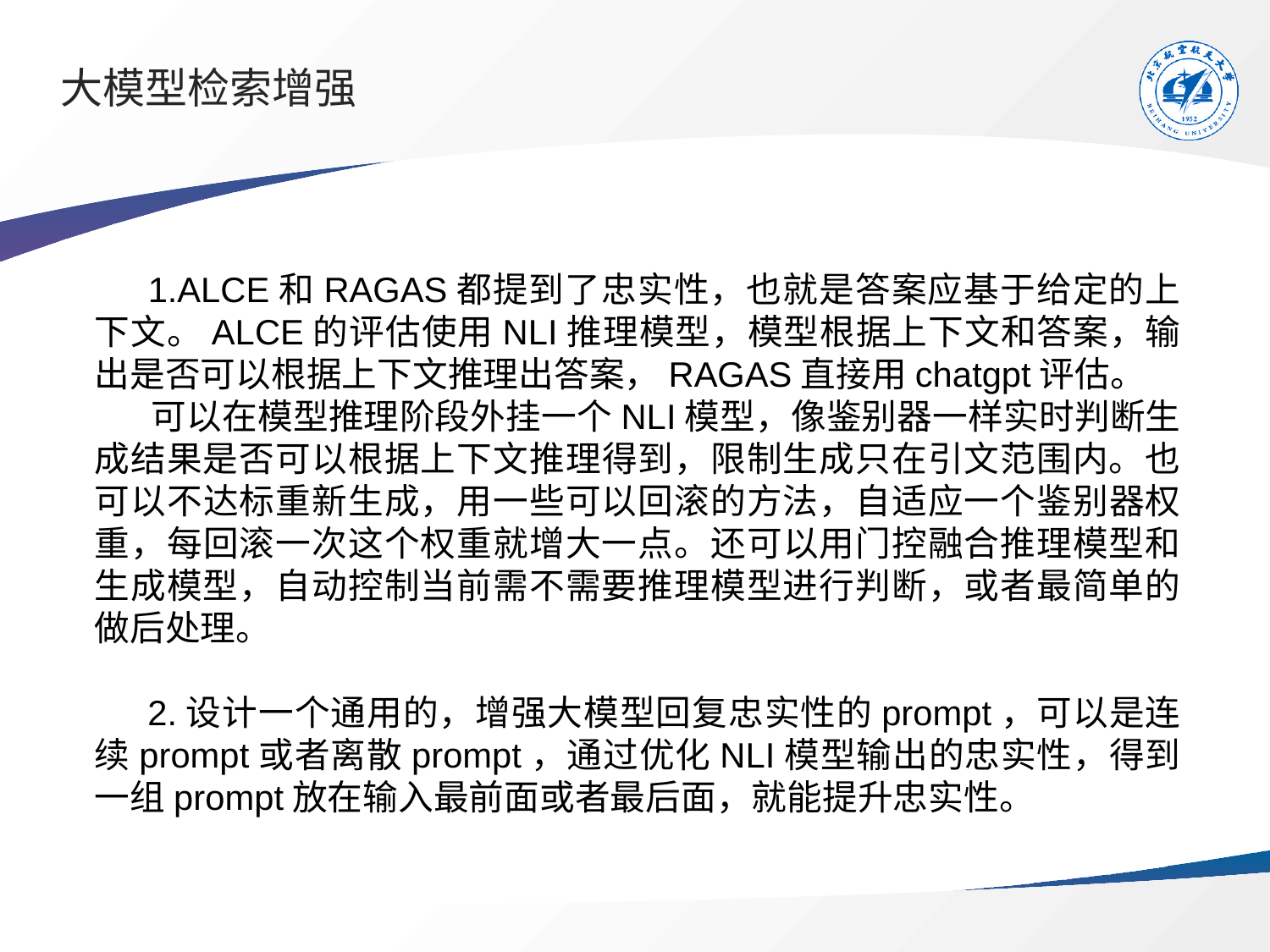

# 大模型检索增强
     1.ALCE和RAGAS都提到了忠实性，也就是答案应基于给定的上下文。ALCE的评估使用NLI推理模型，模型根据上下文和答案，输出是否可以根据上下文推理出答案，RAGAS直接用chatgpt评估。
      可以在模型推理阶段外挂一个NLI模型，像鉴别器一样实时判断生成结果是否可以根据上下文推理得到，限制生成只在引文范围内。也可以不达标重新生成，用一些可以回滚的方法，自适应一个鉴别器权重，每回滚一次这个权重就增大一点。还可以用门控融合推理模型和生成模型，自动控制当前需不需要推理模型进行判断，或者最简单的做后处理。

     2.设计一个通用的，增强大模型回复忠实性的prompt，可以是连续prompt或者离散prompt，通过优化NLI模型输出的忠实性，得到一组prompt放在输入最前面或者最后面，就能提升忠实性。